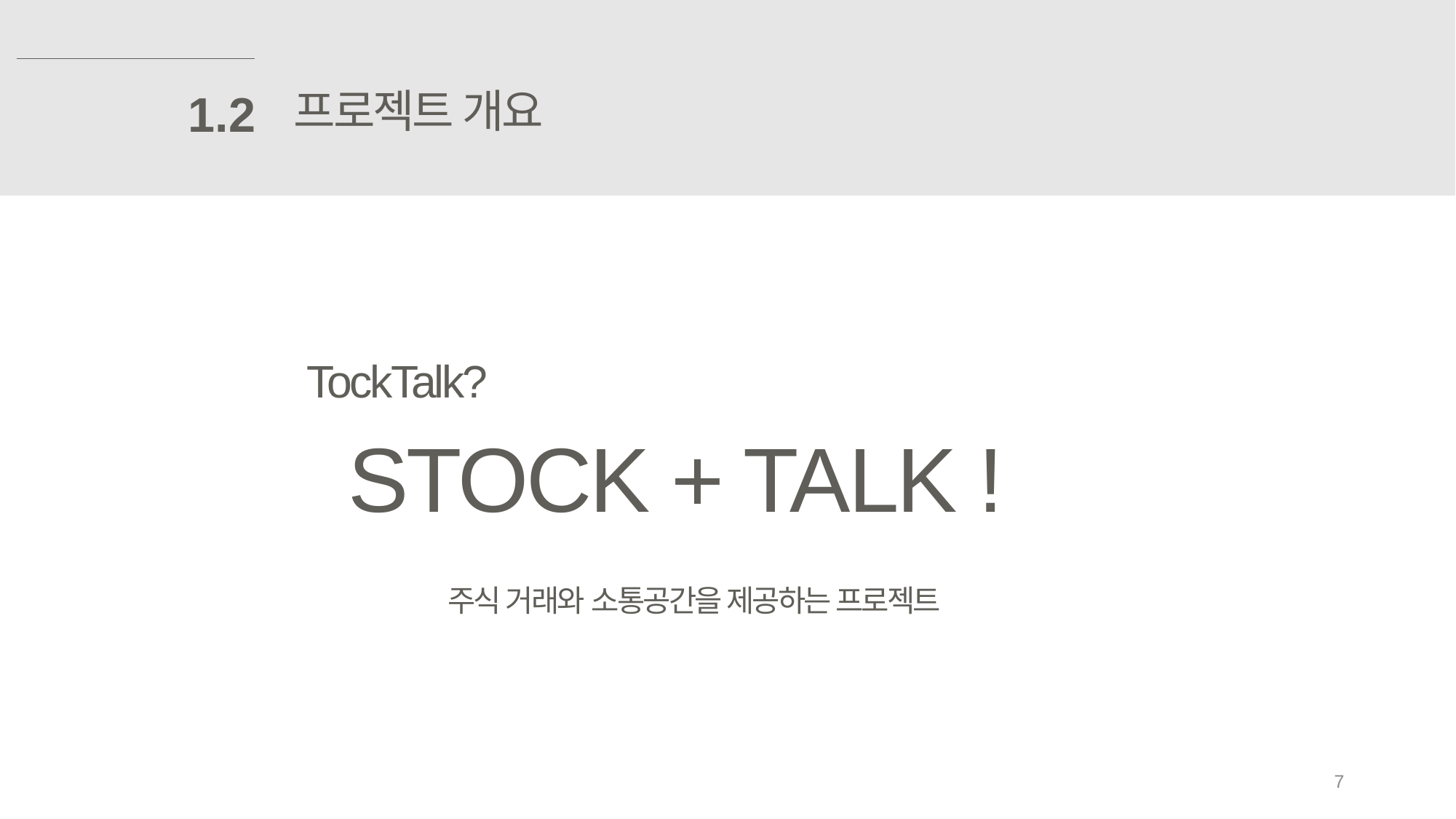

프로젝트 개요
1.2
TockTalk?
STOCK + TALK !
주식 거래와 소통공간을 제공하는 프로젝트
2021.10.06
7